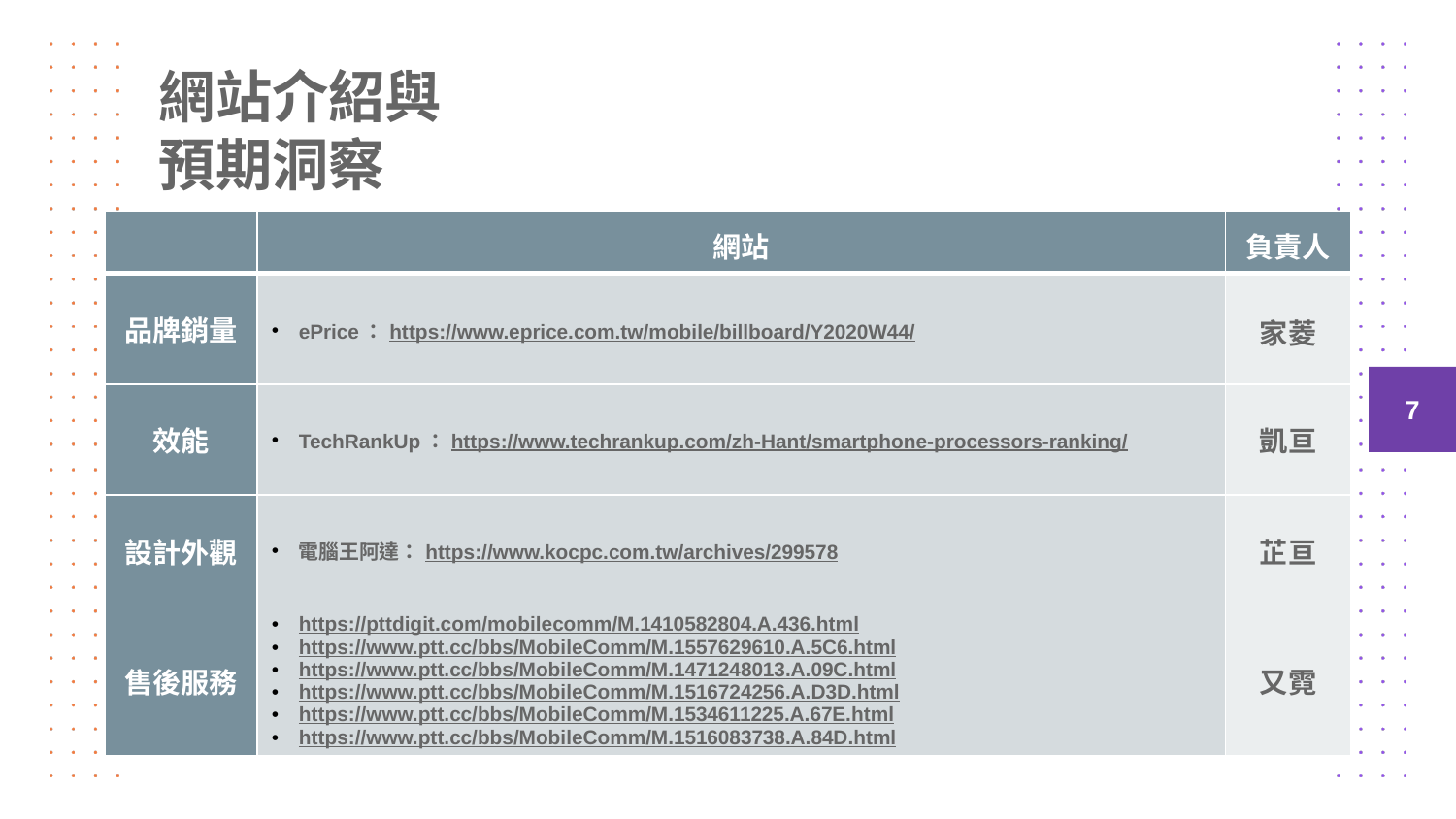

# 網站介紹與預期洞察
|  | 網站 | 負責人 |
| --- | --- | --- |
| 品牌銷量 | ePrice：https://www.eprice.com.tw/mobile/billboard/Y2020W44/ | 家菱 |
| 效能 | TechRankUp：https://www.techrankup.com/zh-Hant/smartphone-processors-ranking/ | 凱亘 |
| 設計外觀 | 電腦王阿達：https://www.kocpc.com.tw/archives/299578 | 芷亘 |
| 售後服務 | https://pttdigit.com/mobilecomm/M.1410582804.A.436.html https://www.ptt.cc/bbs/MobileComm/M.1557629610.A.5C6.html https://www.ptt.cc/bbs/MobileComm/M.1471248013.A.09C.html https://www.ptt.cc/bbs/MobileComm/M.1516724256.A.D3D.html https://www.ptt.cc/bbs/MobileComm/M.1534611225.A.67E.html https://www.ptt.cc/bbs/MobileComm/M.1516083738.A.84D.html | 又霓 |
7